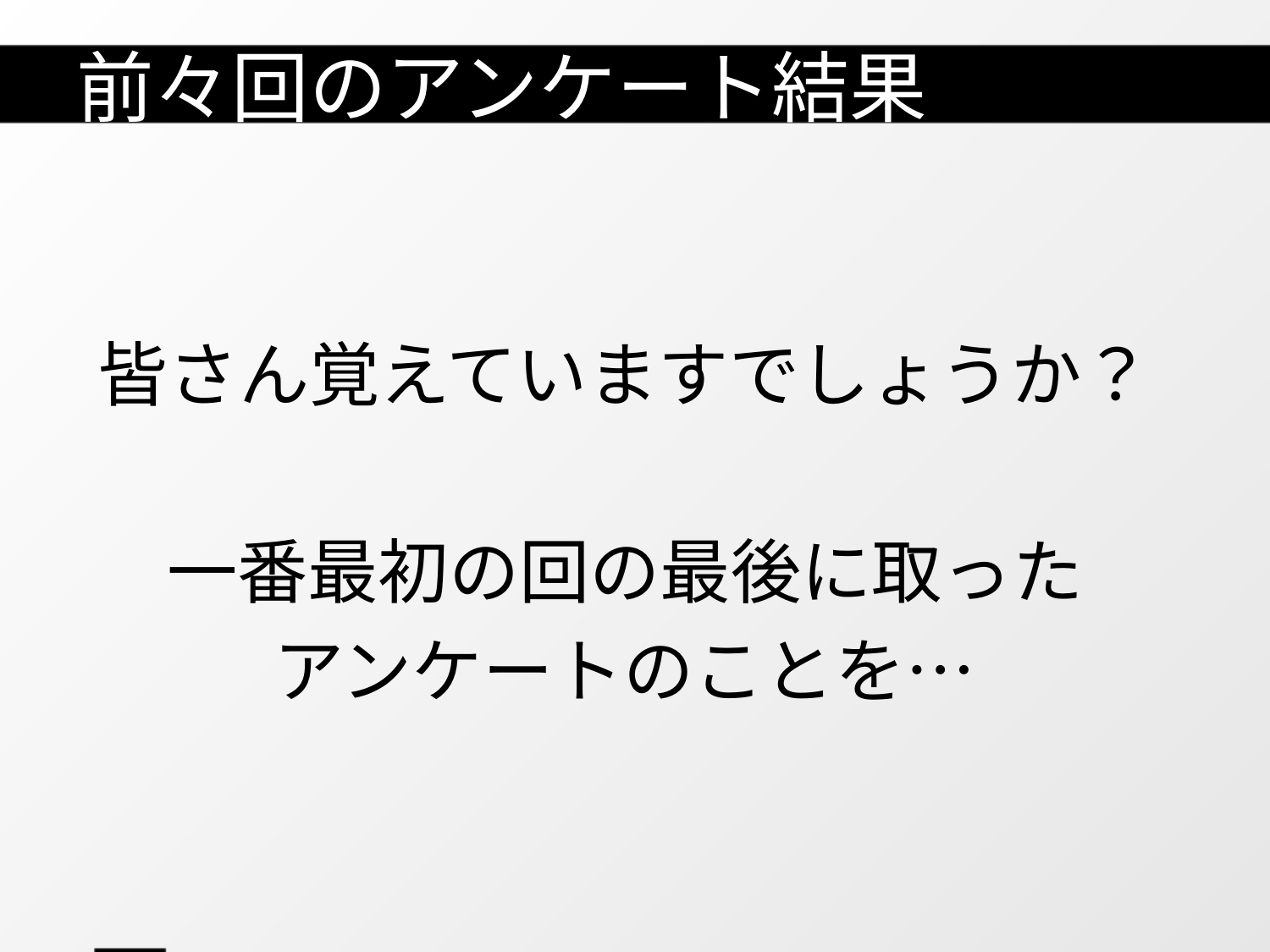

# 前々回のアンケート結果
皆さん覚えていますでしょうか？

一番最初の回の最後に取った
アンケートのことを…